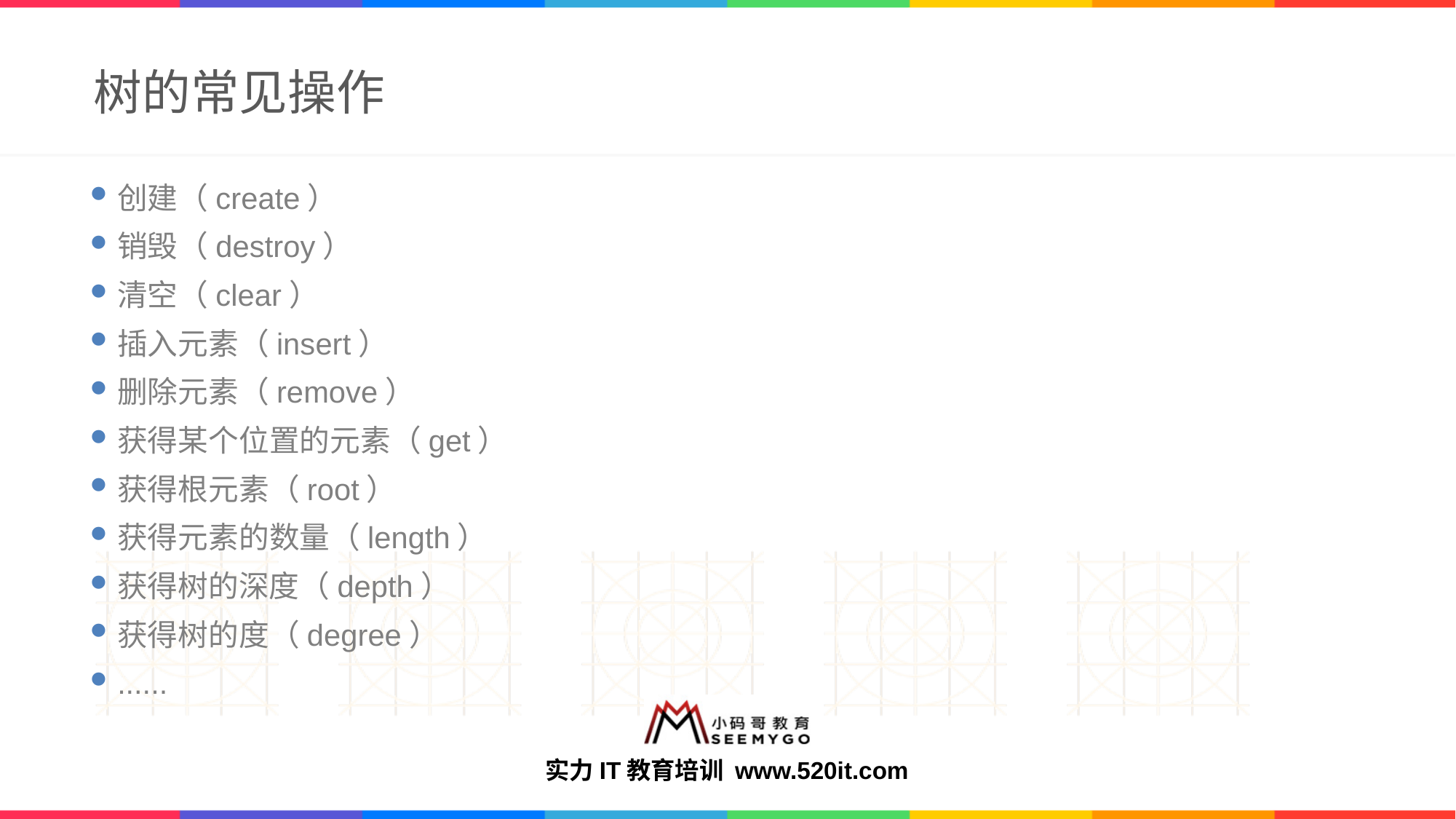

# 树的常见操作
创建（create）
销毁（destroy）
清空（clear）
插入元素（insert）
删除元素（remove）
获得某个位置的元素（get）
获得根元素（root）
获得元素的数量（length）
获得树的深度（depth）
获得树的度（degree）
......